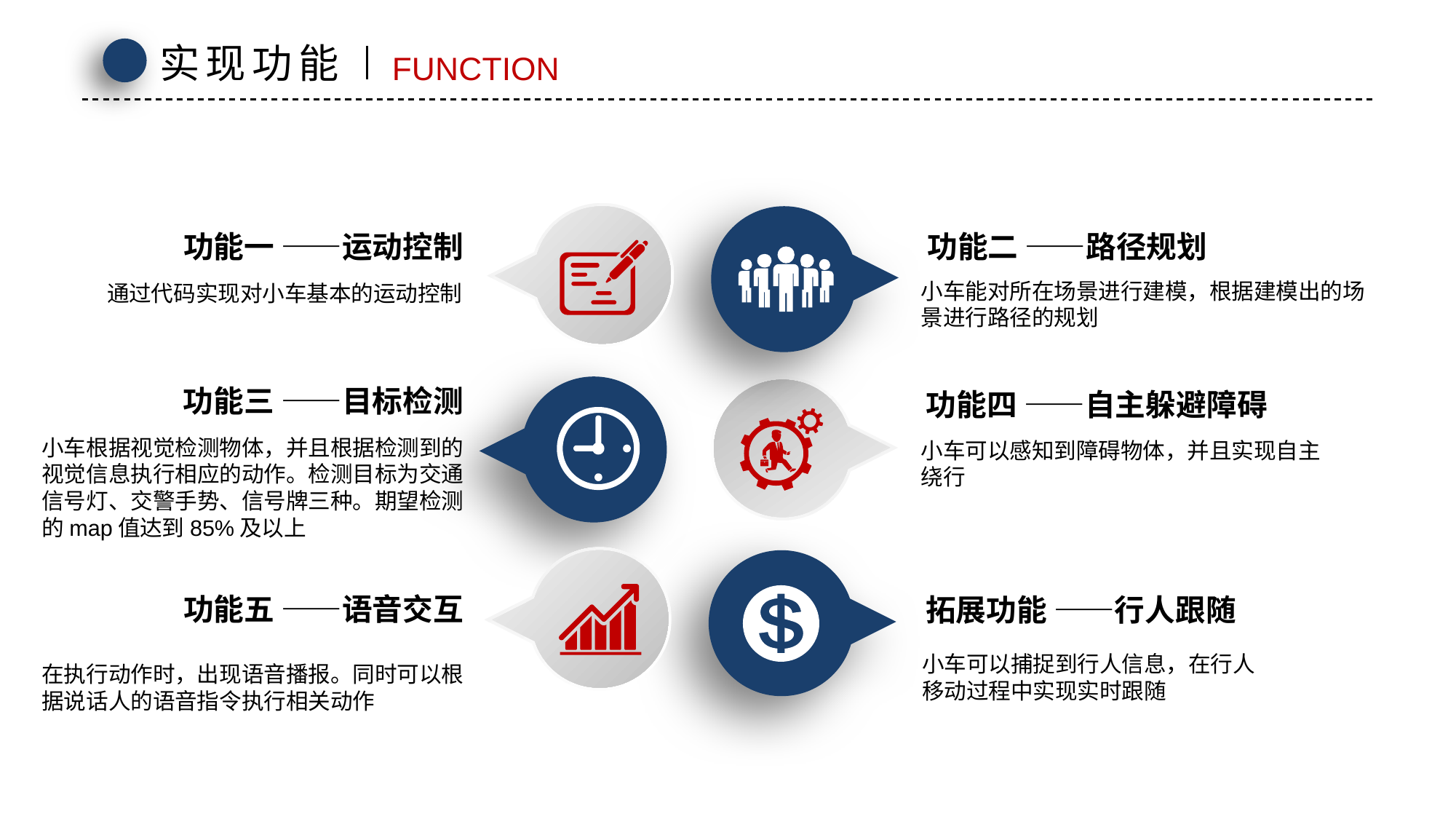

实现功能

FUNCTION

功能一 ——运动控制
功能二 ——路径规划

小车能对所在场景进行建模，根据建模出的场景进行路径的规划
通过代码实现对小车基本的运动控制

功能三 ——目标检测
功能四 ——自主躲避障碍

小车根据视觉检测物体，并且根据检测到的视觉信息执行相应的动作。检测目标为交通信号灯、交警手势、信号牌三种。期望检测的map值达到85%及以上
小车可以感知到障碍物体，并且实现自主绕行

功能五 ——语音交互

拓展功能 ——行人跟随
小车可以捕捉到行人信息，在行人移动过程中实现实时跟随
在执行动作时，出现语音播报。同时可以根据说话人的语音指令执行相关动作